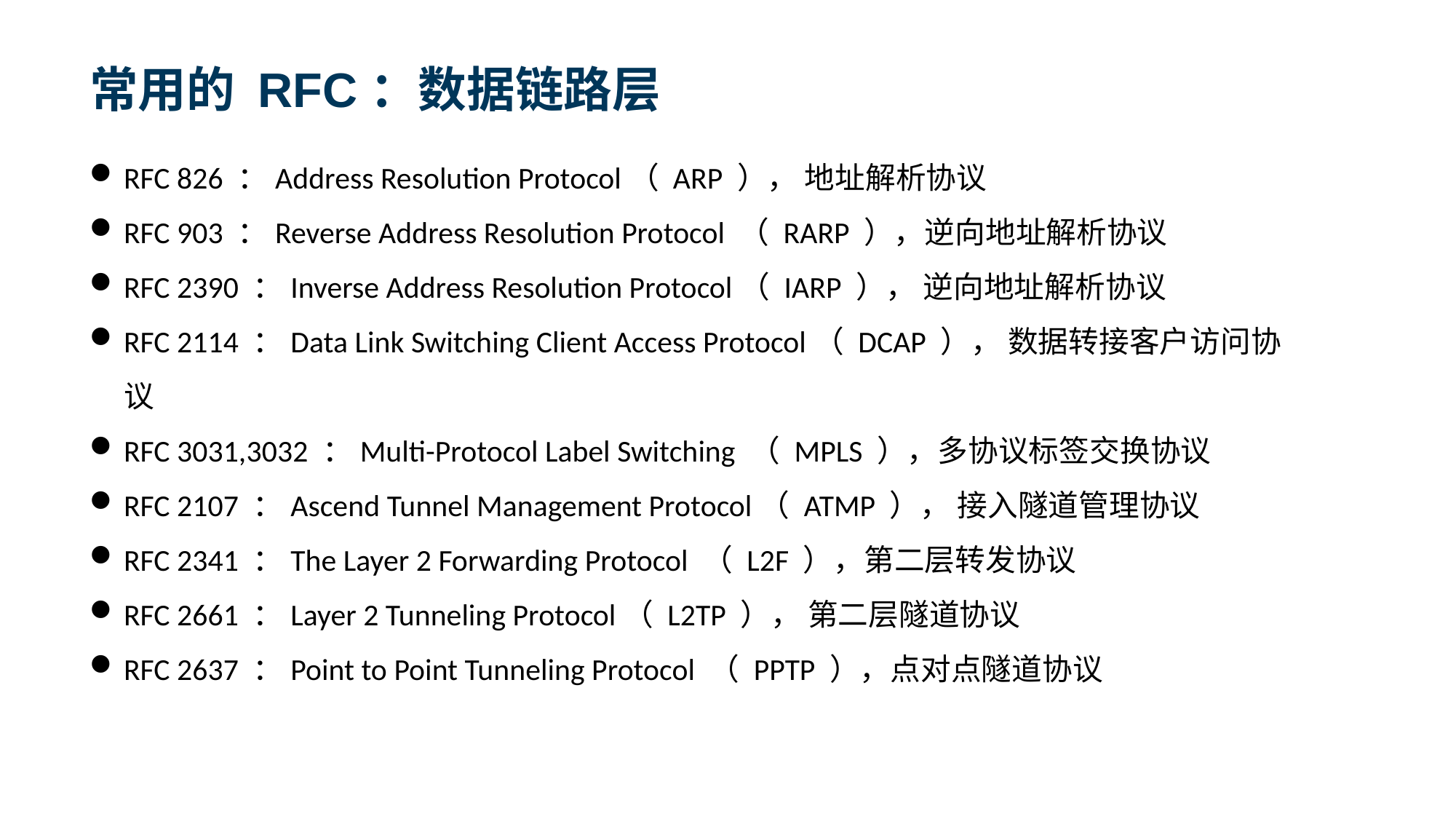

# 常用的 RFC：数据链路层
RFC 826 ：Address Resolution Protocol（ ARP ）， 地址解析协议
RFC 903 ：Reverse Address Resolution Protocol （ RARP ），逆向地址解析协议
RFC 2390 ：Inverse Address Resolution Protocol（ IARP ）， 逆向地址解析协议
RFC 2114 ：Data Link Switching Client Access Protocol（ DCAP ）， 数据转接客户访问协议
RFC 3031,3032 ：Multi-Protocol Label Switching （ MPLS ），多协议标签交换协议
RFC 2107 ：Ascend Tunnel Management Protocol（ ATMP ）， 接入隧道管理协议
RFC 2341 ：The Layer 2 Forwarding Protocol （ L2F ），第二层转发协议
RFC 2661 ：Layer 2 Tunneling Protocol（ L2TP ）， 第二层隧道协议
RFC 2637 ：Point to Point Tunneling Protocol （ PPTP ），点对点隧道协议